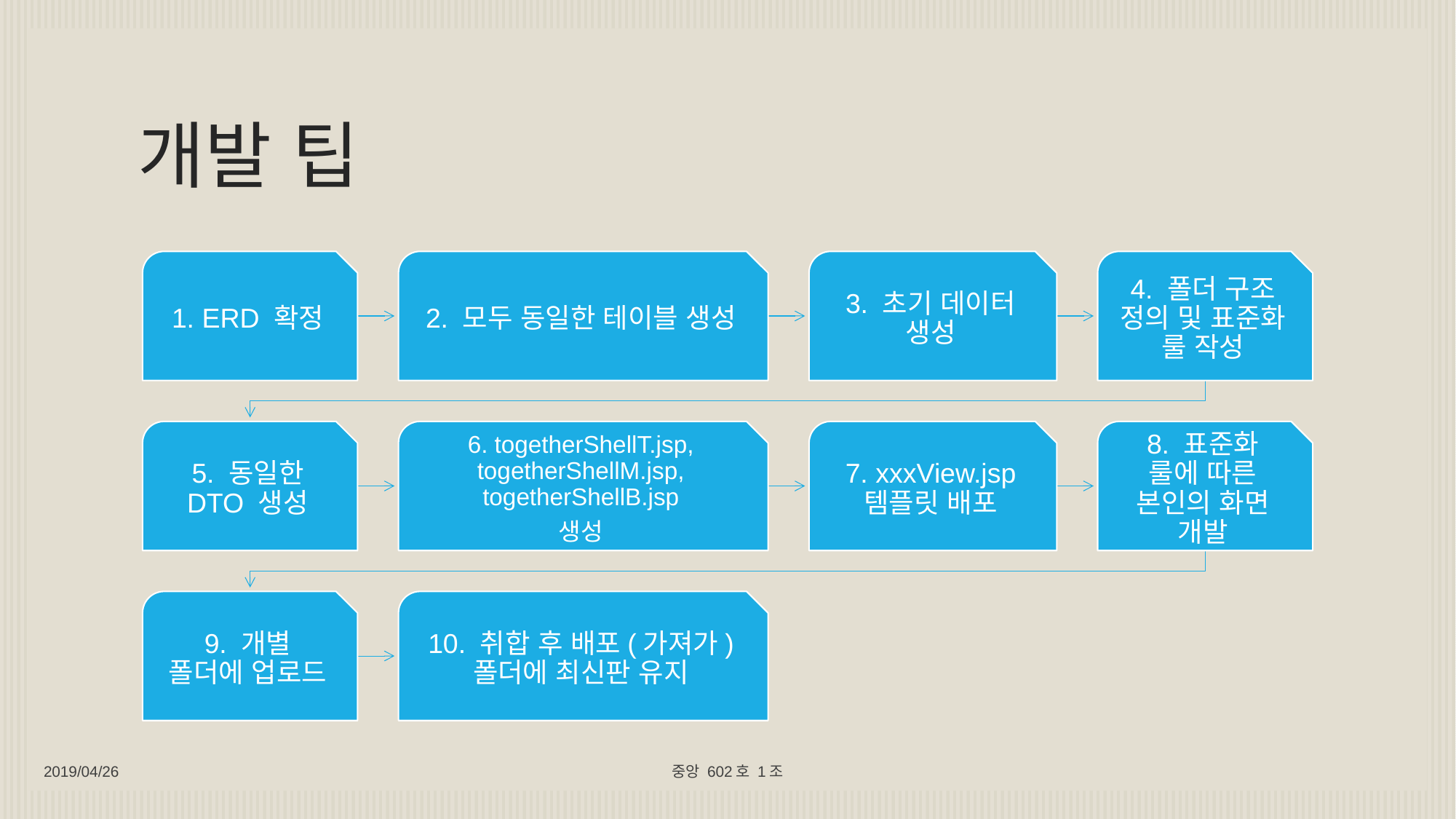

# 개발 팁

1. ERD 확정

2. 모두 동일한 테이블 생성

3. 초기 데이터 생성

4. 폴더 구조 정의 및 표준화 룰 작성

5. 동일한 DTO 생성

6. togetherShellT.jsp, togetherShellM.jsp, togetherShellB.jsp
생성

7. xxxView.jsp 템플릿 배포

8. 표준화 룰에 따른 본인의 화면 개발

9. 개별 폴더에 업로드
10. 취합 후 배포(가져가) 폴더에 최신판 유지
2019/04/26
중앙 602호 1조